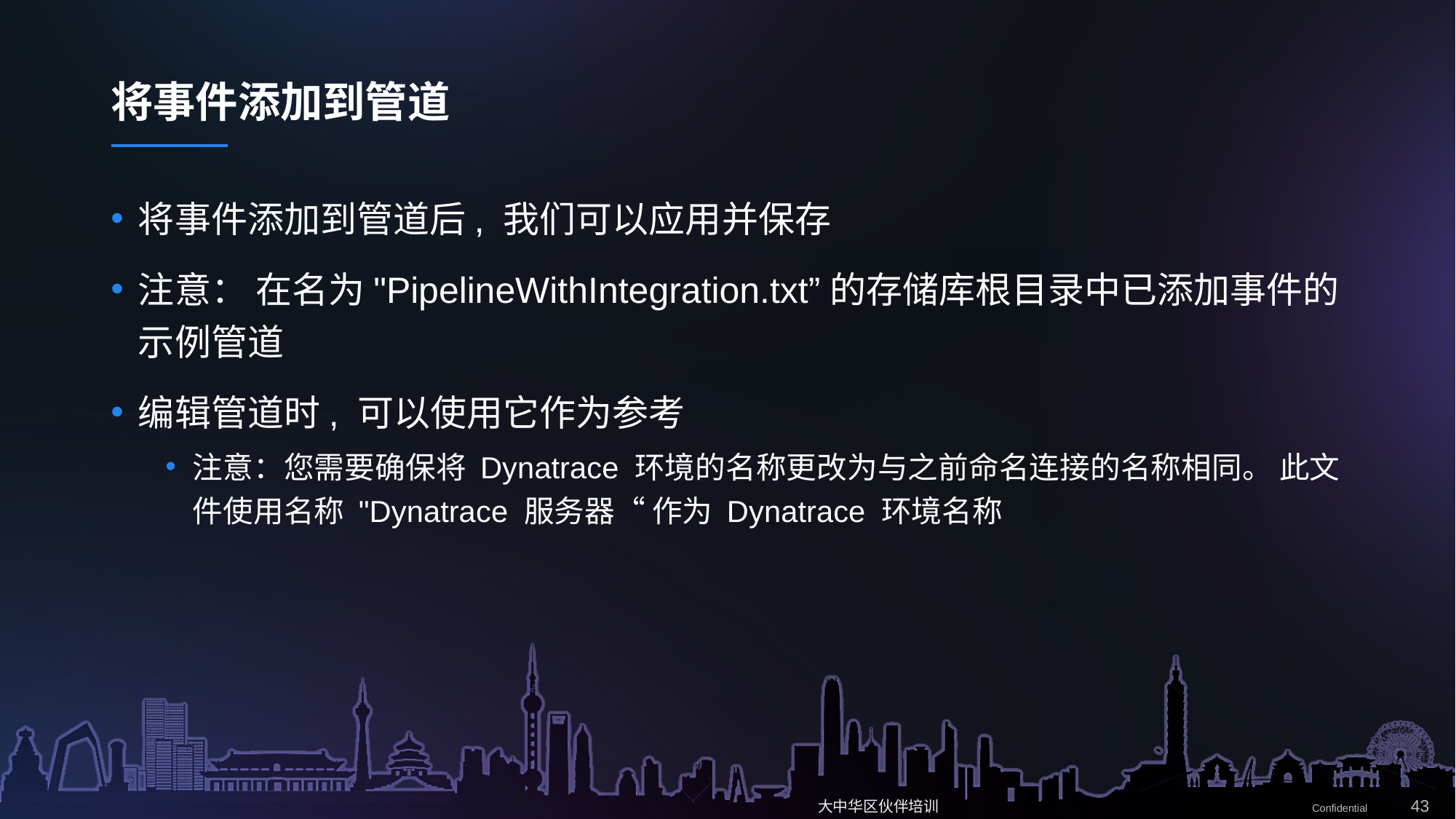

# 将事件添加到管道
将事件添加到管道后, 我们可以应用并保存
注意： 在名为"PipelineWithIntegration.txt”的存储库根目录中已添加事件的示例管道
编辑管道时, 可以使用它作为参考
注意：您需要确保将 Dynatrace 环境的名称更改为与之前命名连接的名称相同。 此文件使用名称 "Dynatrace 服务器“ 作为 Dynatrace 环境名称